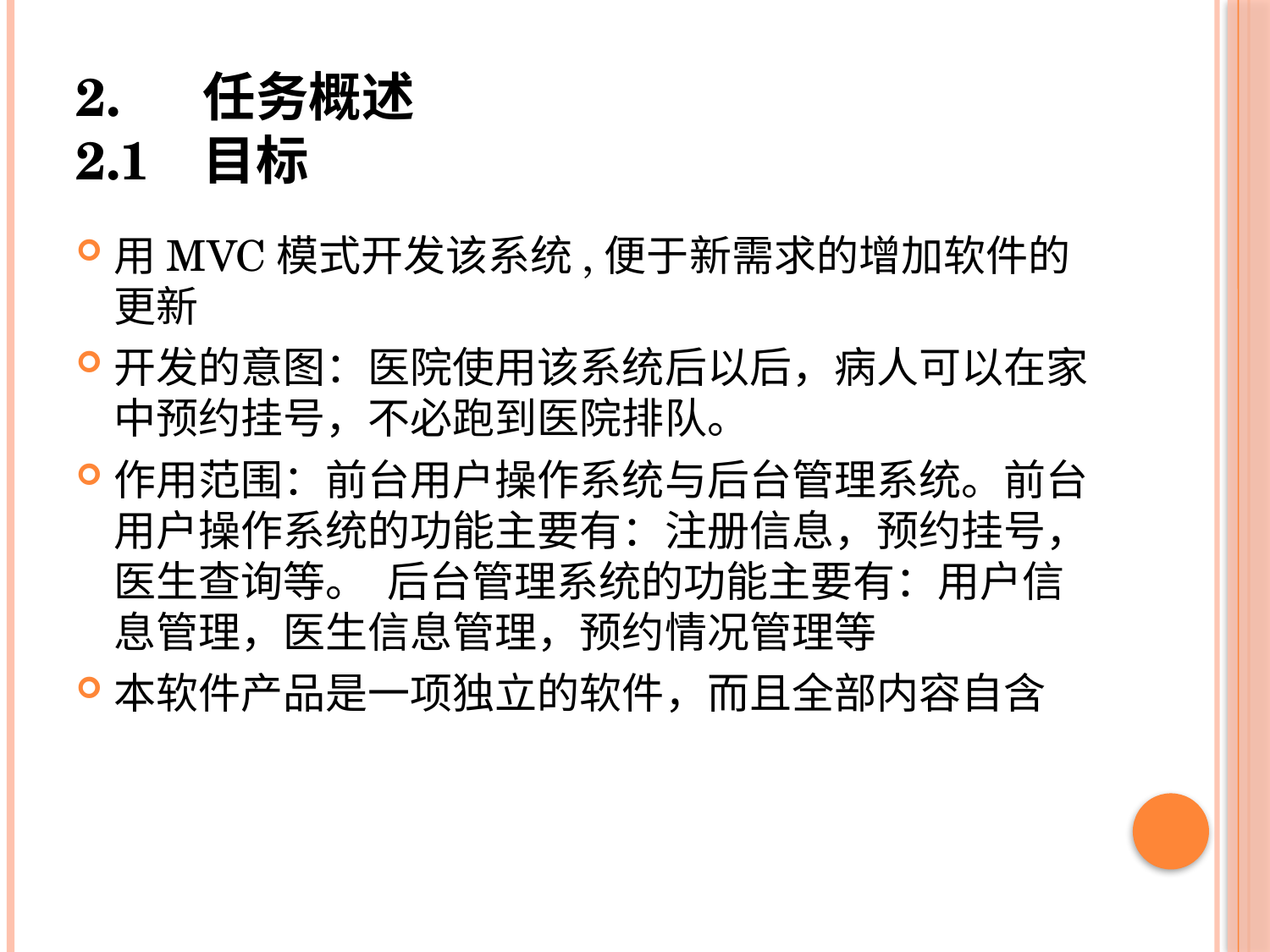

# 2.	任务概述 2.1	目标
用MVC模式开发该系统,便于新需求的增加软件的更新
开发的意图：医院使用该系统后以后，病人可以在家中预约挂号，不必跑到医院排队。
作用范围：前台用户操作系统与后台管理系统。前台用户操作系统的功能主要有：注册信息，预约挂号，医生查询等。  后台管理系统的功能主要有：用户信息管理，医生信息管理，预约情况管理等
本软件产品是一项独立的软件，而且全部内容自含